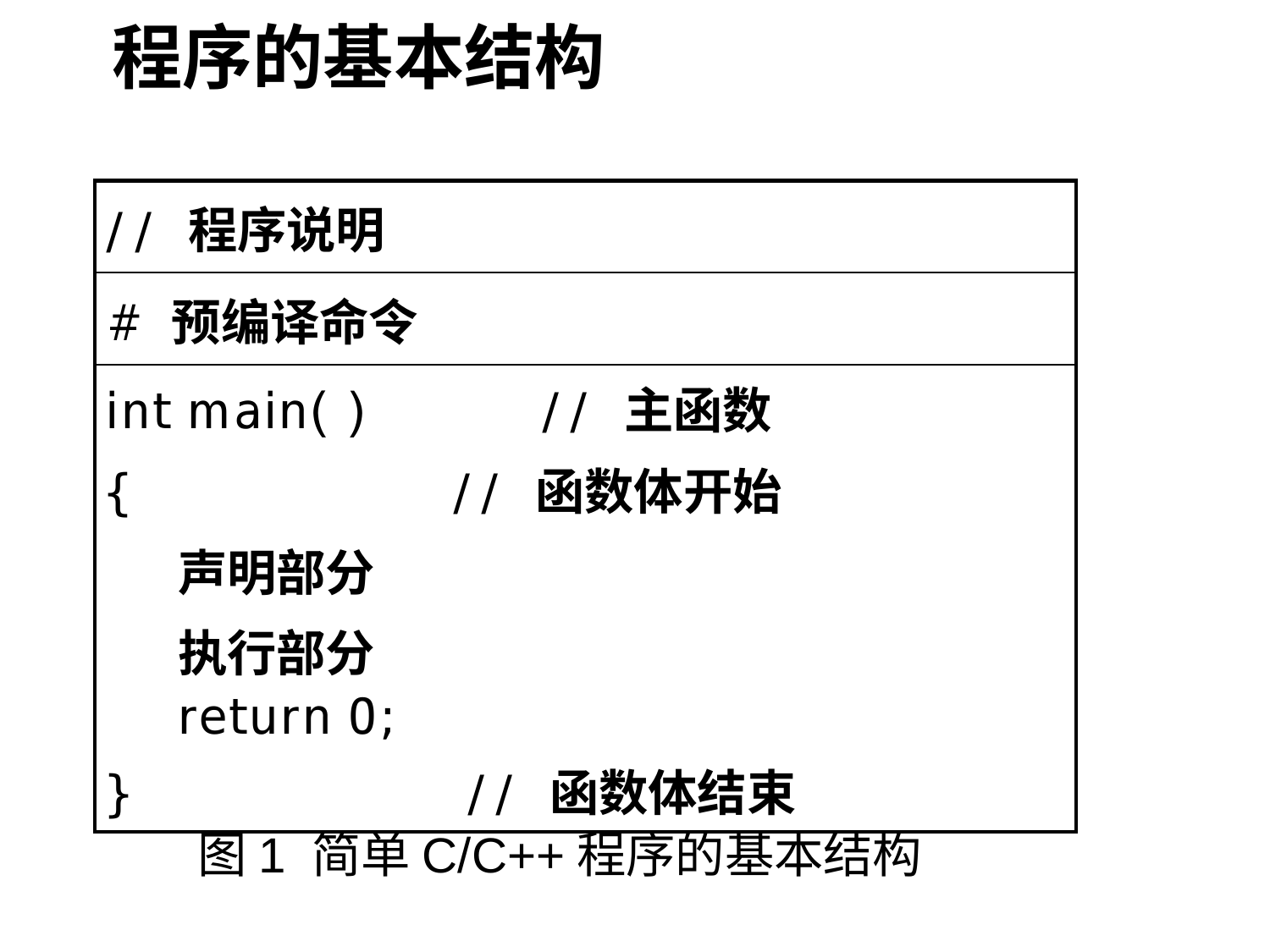

# 程序的基本结构
| // 程序说明 |
| --- |
| # 预编译命令 |
| int main( ) // 主函数 { // 函数体开始 声明部分 执行部分 return 0; } // 函数体结束 |
图1 简单C/C++程序的基本结构